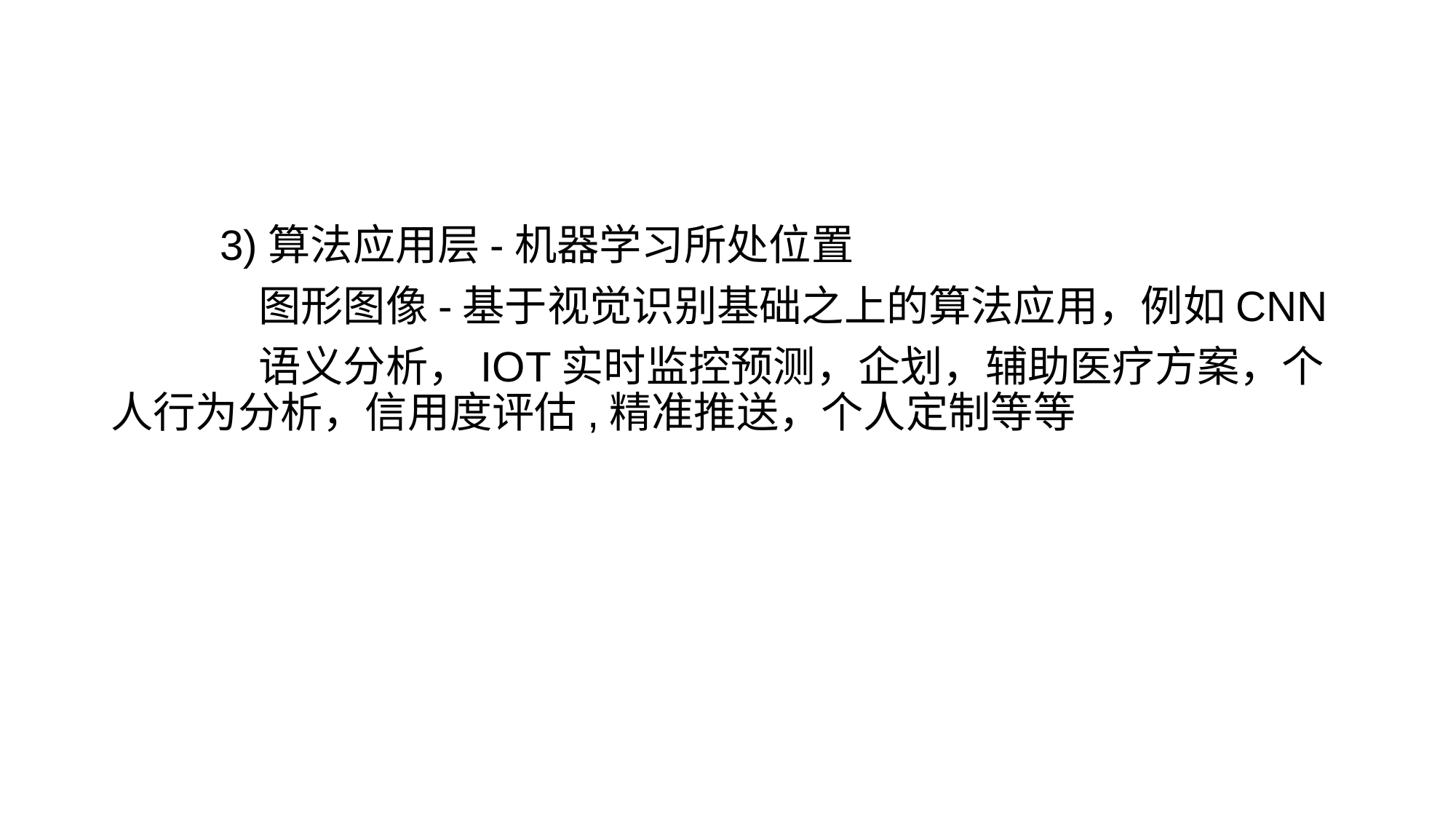

#
	3)算法应用层-机器学习所处位置
	   图形图像-基于视觉识别基础之上的算法应用，例如CNN
	   语义分析，IOT实时监控预测，企划，辅助医疗方案，个人行为分析，信用度评估,精准推送，个人定制等等